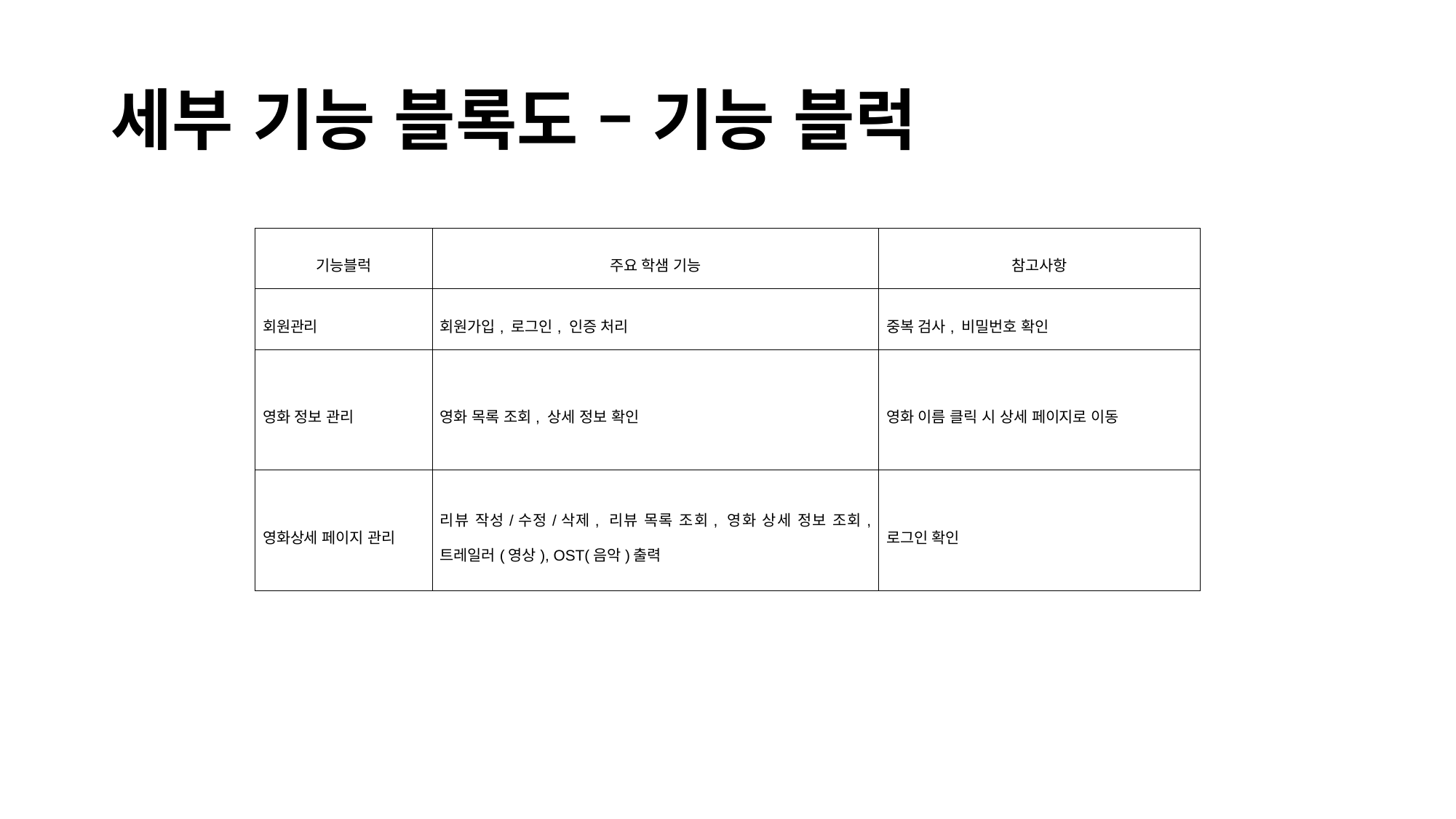

# 세부 기능 블록도 – 기능 블럭
| 기능블럭 | 주요 학샘 기능 | 참고사항 |
| --- | --- | --- |
| 회원관리 | 회원가입, 로그인, 인증 처리 | 중복 검사, 비밀번호 확인 |
| 영화 정보 관리 | 영화 목록 조회, 상세 정보 확인 | 영화 이름 클릭 시 상세 페이지로 이동 |
| 영화상세 페이지 관리 | 리뷰 작성/수정/삭제, 리뷰 목록 조회, 영화 상세 정보 조회, 트레일러(영상), OST(음악)출력 | 로그인 확인 |